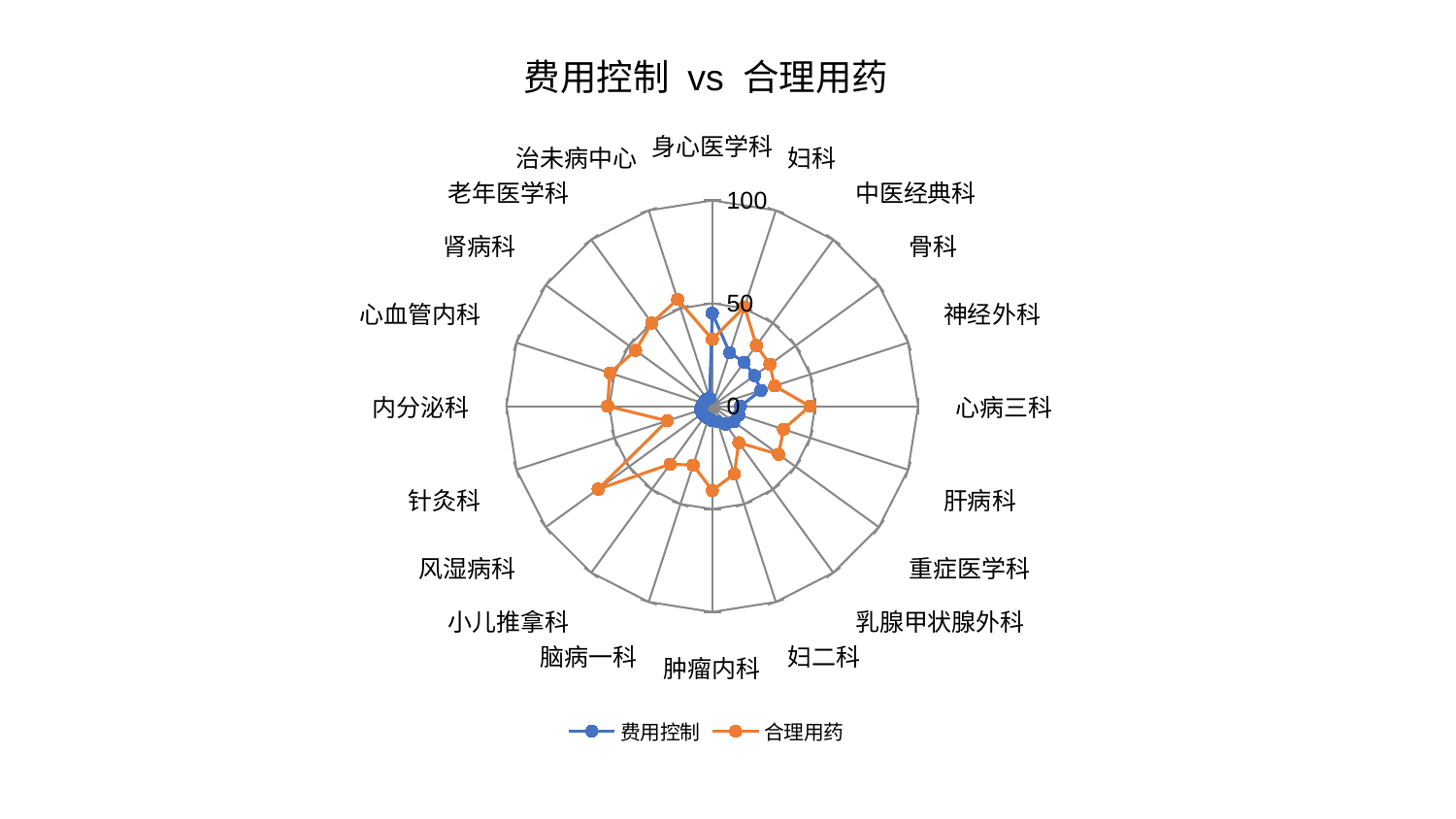

### Chart: 费用控制 vs 合理用药

| Category | 费用控制 | 合理用药 |
|---|---|---|
| 身心医学科 | 45.17629761421839 | 32.47521915382866 |
| 妇科 | 27.34434328679543 | 50.70679468356028 |
| 中医经典科 | 26.408670884189004 | 36.46102101889163 |
| 骨科 | 25.376960121205887 | 34.57359482702944 |
| 神经外科 | 24.83476614312212 | 31.828019591590245 |
| 心病三科 | 13.67336197035811 | 47.37809786821474 |
| 肝病科 | 13.573615917954216 | 36.360722479809354 |
| 重症医学科 | 12.8677991662287 | 39.8464326287164 |
| 乳腺甲状腺外科 | 10.805262853481763 | 21.929128336093378 |
| 妇二科 | 7.813692595024088 | 34.6377113611276 |
| 肿瘤内科 | 7.0141751322015855 | 40.958825560147474 |
| 脑病一科 | 6.205825193457 | 30.14056111736931 |
| 小儿推拿科 | 6.151098068702409 | 34.82312047843078 |
| 风湿病科 | 6.097835619524662 | 68.56611841585116 |
| 针灸科 | 6.068621555145905 | 23.03210035623825 |
| 内分泌科 | 5.143312197418549 | 50.858312911732824 |
| 心血管内科 | 4.575179573503635 | 52.31037406022029 |
| 肾病科 | 4.4559766557978655 | 46.09434932919307 |
| 老年医学科 | 4.388363427500371 | 49.98778471410406 |
| 治未病中心 | 4.1505047330107985 | 54.619974487616815 |
44